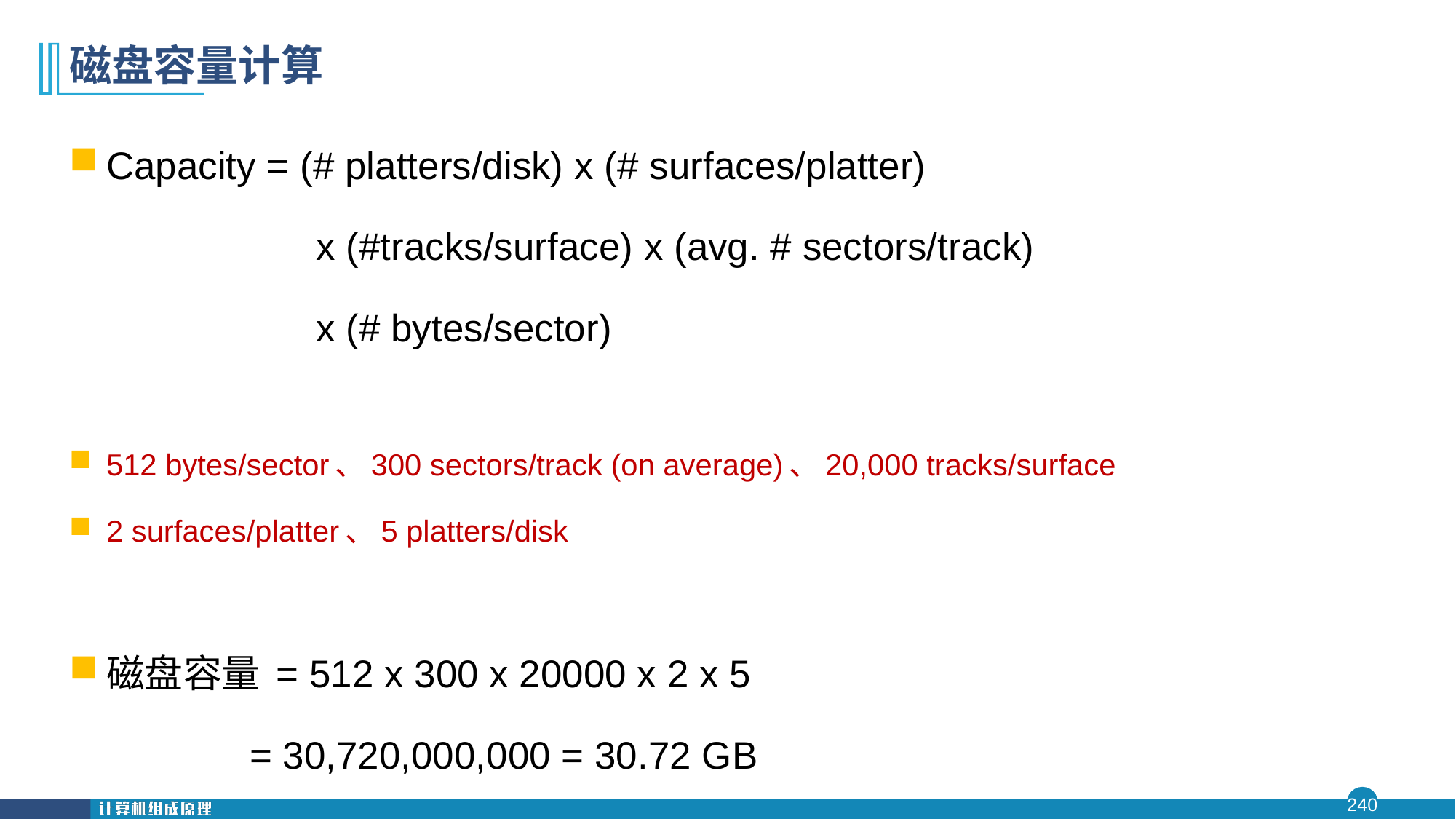

# 磁盘容量计算
Capacity = (# platters/disk) x (# surfaces/platter)
                       x (#tracks/surface) x (avg. # sectors/track)
                       x (# bytes/sector)

512 bytes/sector、300 sectors/track (on average)、20,000 tracks/surface
2 surfaces/platter、5 platters/disk

磁盘容量 = 512 x 300 x 20000 x 2 x 5
  	         = 30,720,000,000 = 30.72 GB